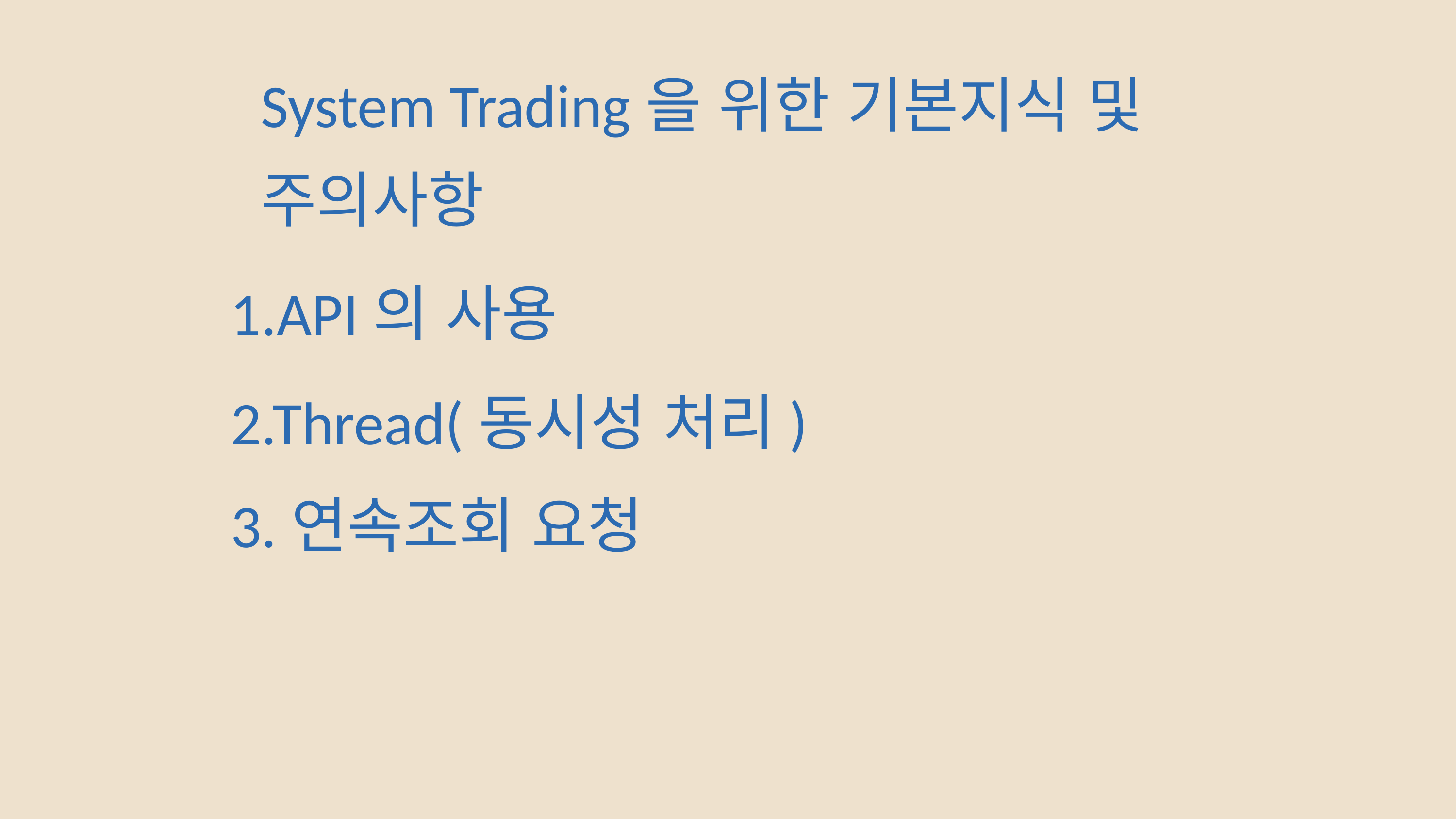

System Trading을 위한 기본지식 및 주의사항
1.API의 사용
2.Thread(동시성 처리)
3.연속조회 요청